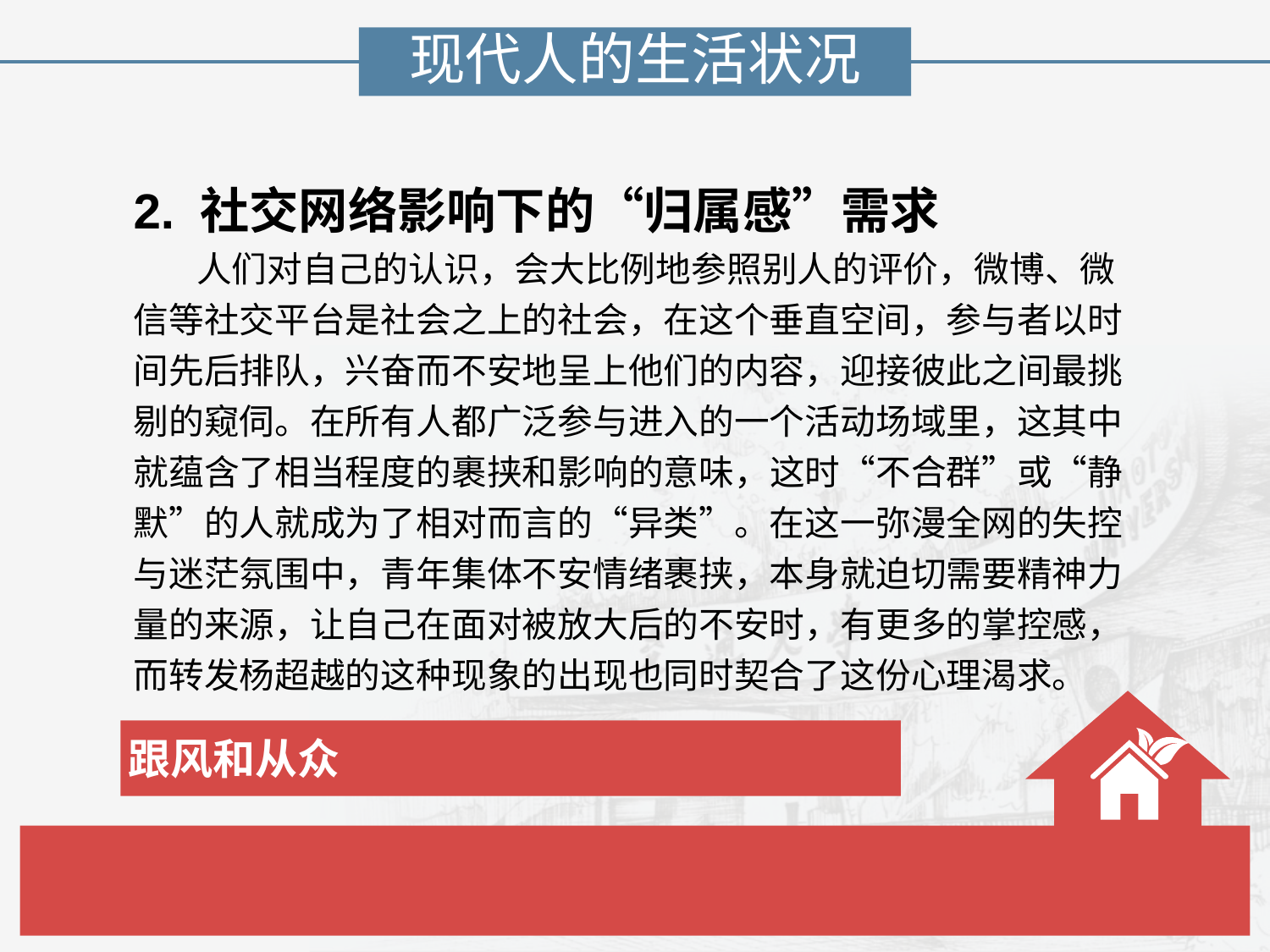

现代人的生活状况
2. 社交网络影响下的“归属感”需求
       人们对自己的认识，会大比例地参照别人的评价，微博、微信等社交平台是社会之上的社会，在这个垂直空间，参与者以时间先后排队，兴奋而不安地呈上他们的内容，迎接彼此之间最挑剔的窥伺。在所有人都广泛参与进入的一个活动场域里，这其中就蕴含了相当程度的裹挟和影响的意味，这时“不合群”或“静默”的人就成为了相对而言的“异类”。在这一弥漫全网的失控与迷茫氛围中，青年集体不安情绪裹挟，本身就迫切需要精神力量的来源，让自己在面对被放大后的不安时，有更多的掌控感，而转发杨超越的这种现象的出现也同时契合了这份心理渴求。

跟风和从众